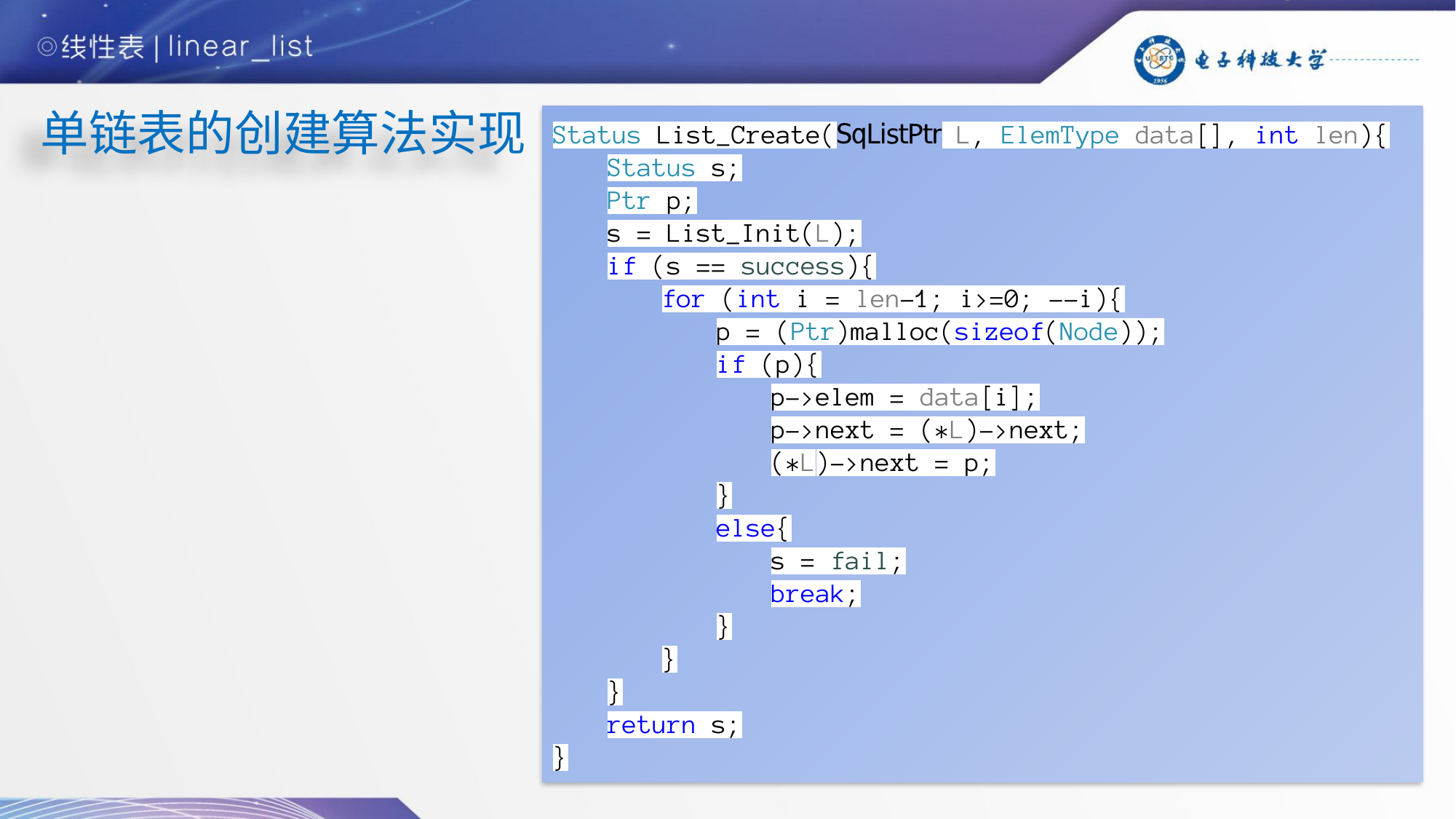

单链表的创建算法实现
Status List_Create(SqListPtr L, ElemType data[], int len){
Status s;
Ptr p;
s = List_Init(L);
if (s == success){
for (int i = len-1; i>=0; --i){
p = (Ptr)malloc(sizeof(Node));
if (p){
p->elem = data[i];
p->next = (*L)->next;
(*L)->next = p;
}
else{
s = fail;
break;
}
}
}
return s;
}